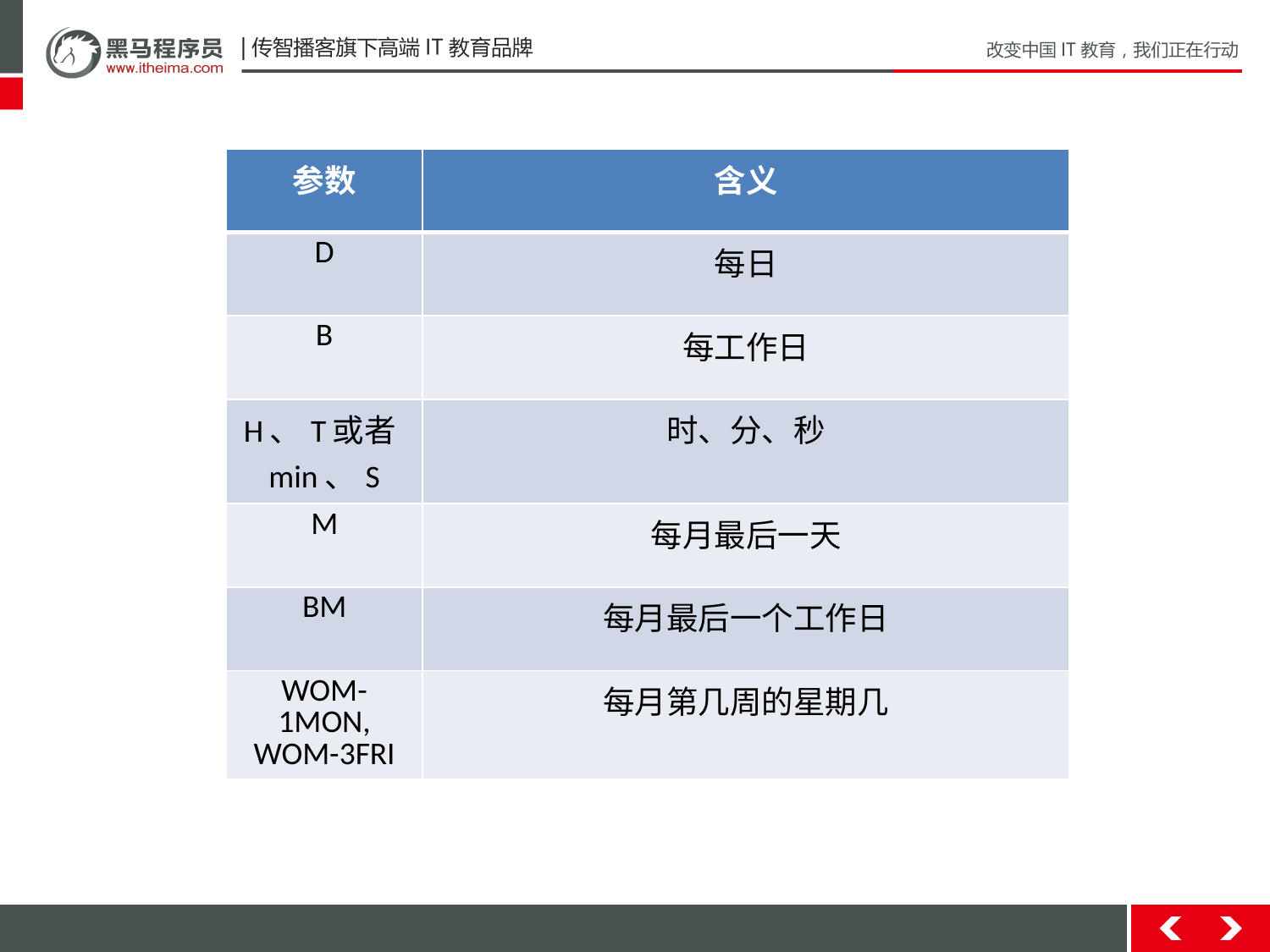

| 参数 | 含义 |
| --- | --- |
| D | 每日 |
| B | 每工作日 |
| H、T或者min、S | 时、分、秒 |
| M | 每月最后一天 |
| BM | 每月最后一个工作日 |
| WOM-1MON, WOM-3FRI | 每月第几周的星期几 |